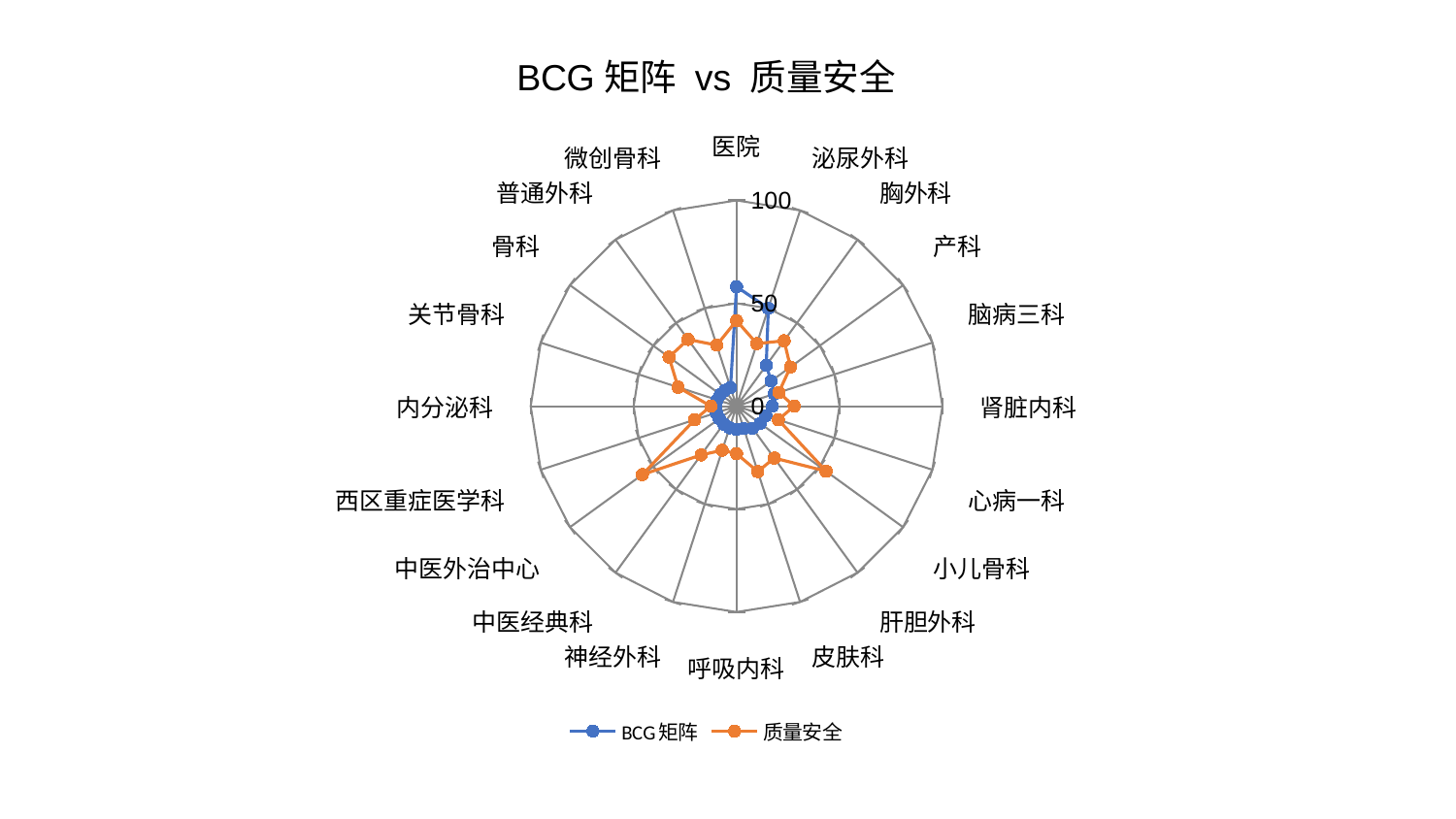

### Chart: BCG矩阵 vs 质量安全

| Category | BCG矩阵 | 质量安全 |
|---|---|---|
| 医院 | 58.068206652874665 | 41.58694432647546 |
| 泌尿外科 | 50.0011590749116 | 31.9445036973644 |
| 胸外科 | 24.55848652073506 | 39.313048555478716 |
| 产科 | 20.754063032902835 | 32.37715281971781 |
| 脑病三科 | 19.270475661818274 | 21.58296876544522 |
| 肾脏内科 | 17.414918360675728 | 27.9861450727763 |
| 心病一科 | 14.919356023785422 | 21.331472641342216 |
| 小儿骨科 | 14.267789626213712 | 53.754181145553524 |
| 肝胆外科 | 13.270410642486576 | 31.17021864455869 |
| 皮肤科 | 11.490588768182324 | 33.411414116961126 |
| 呼吸内科 | 11.303541260479673 | 23.106674292614056 |
| 神经外科 | 11.032926005273897 | 22.51682185150923 |
| 中医经典科 | 10.697200189095964 | 29.312817953695422 |
| 中医外治中心 | 10.342245808404266 | 56.56414514077342 |
| 西区重症医学科 | 10.297588222892365 | 21.40617858072265 |
| 内分泌科 | 10.060853515987336 | 12.481529311844202 |
| 关节骨科 | 9.917092878349152 | 29.87920153068088 |
| 骨科 | 9.662978733005499 | 40.5412878575252 |
| 普通外科 | 9.509757882691192 | 40.11895873913442 |
| 微创骨科 | 9.434446972188987 | 31.203496548207404 |
76